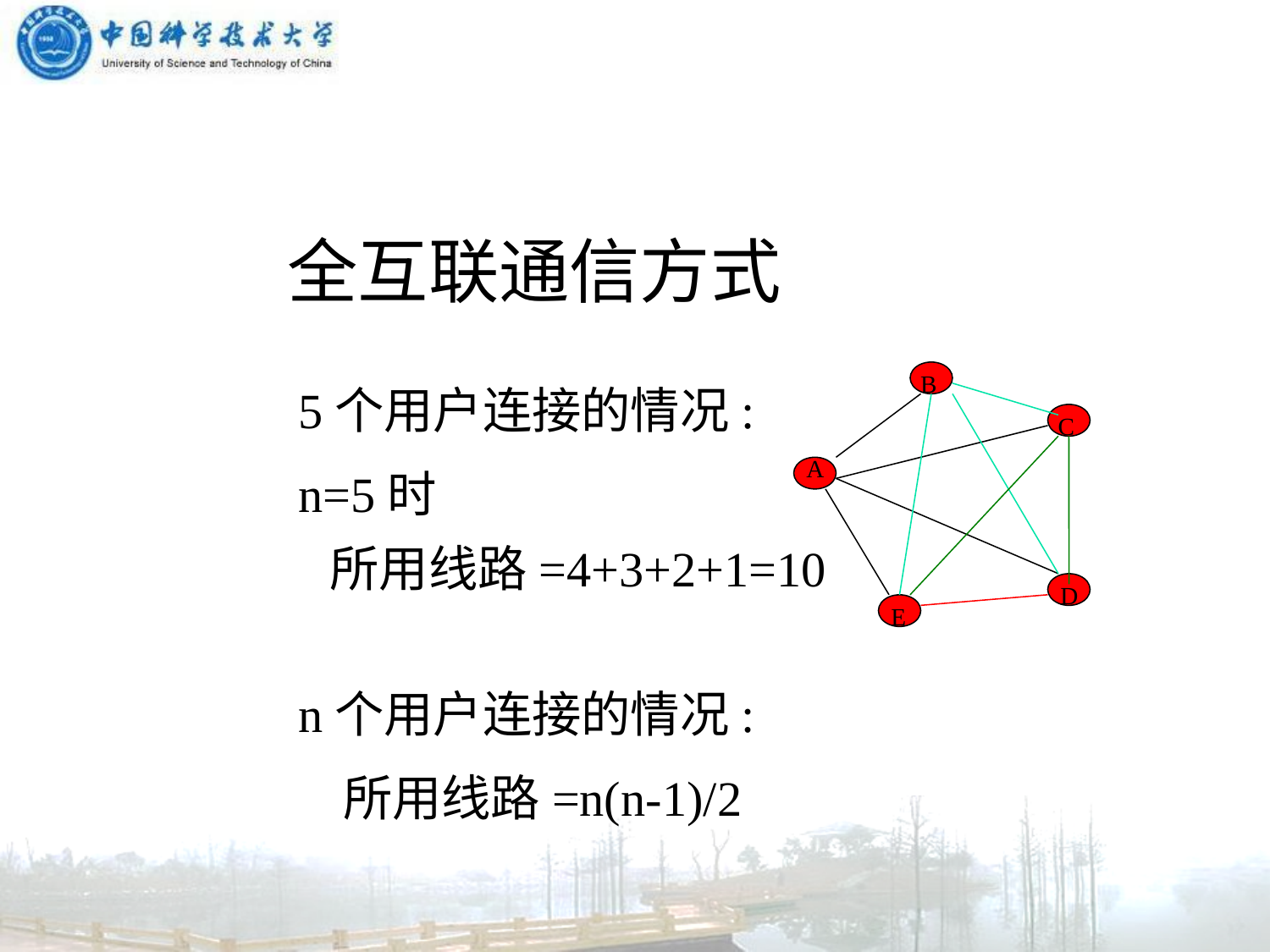

全互联通信方式

B

5个用户连接的情况:
n=5时

C

A

所用线路=4+3+2+1=10

D

E

n个用户连接的情况:
   所用线路=n(n-1)/2